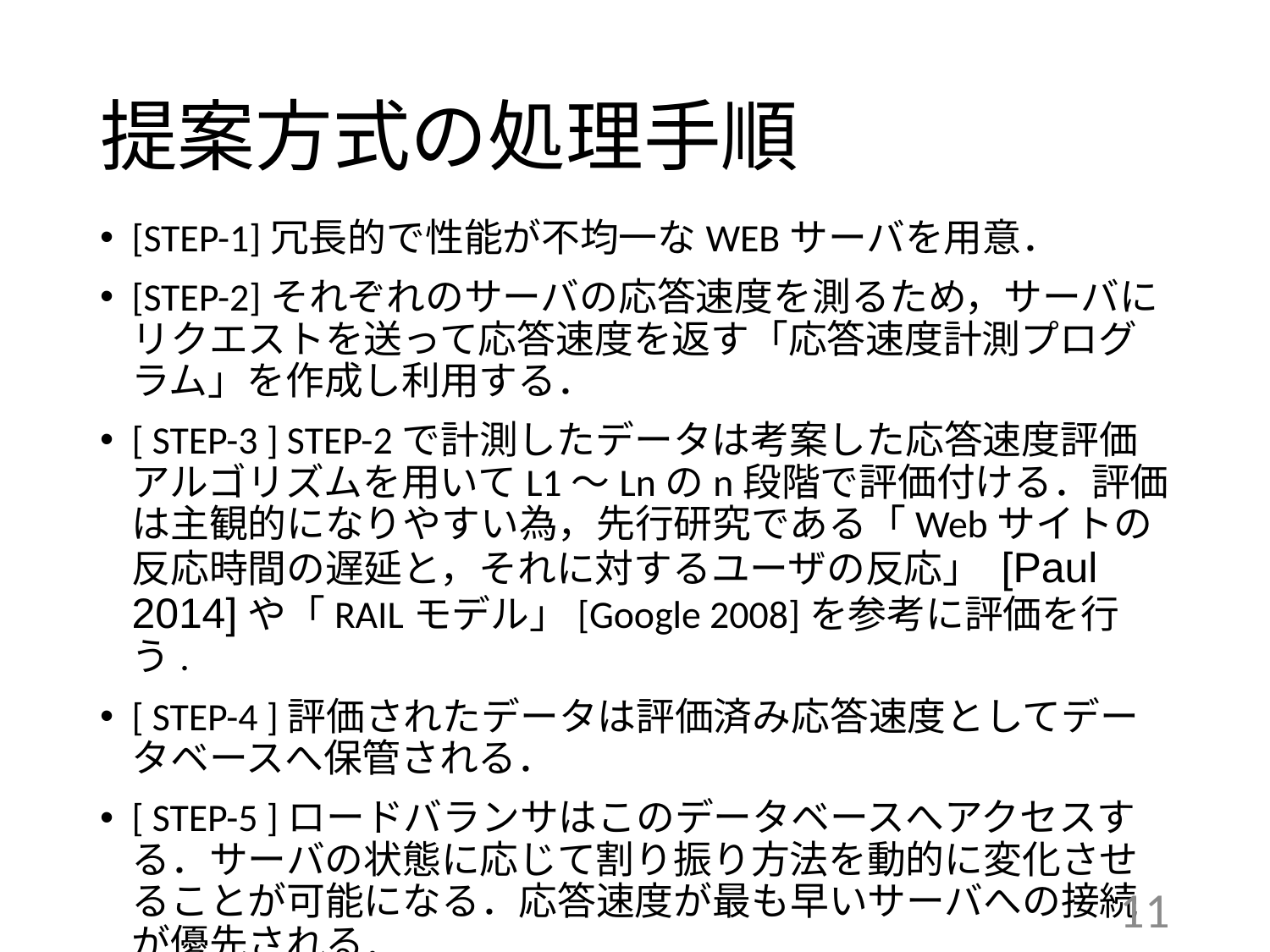

# 提案方式の処理手順
[STEP-1]冗長的で性能が不均一なWEBサーバを用意．
[STEP-2]それぞれのサーバの応答速度を測るため，サーバにリクエストを送って応答速度を返す「応答速度計測プログラム」を作成し利用する．
[ STEP-3 ] STEP-2で計測したデータは考案した応答速度評価アルゴリズムを用いてL1～Lnのn段階で評価付ける．評価は主観的になりやすい為，先行研究である「Webサイトの反応時間の遅延と，それに対するユーザの反応」 [Paul 2014]や「RAILモデル」[Google 2008]を参考に評価を行う.
[ STEP-4 ]評価されたデータは評価済み応答速度としてデータベースへ保管される．
[ STEP-5 ]ロードバランサはこのデータベースへアクセスする．サーバの状態に応じて割り振り方法を動的に変化させることが可能になる．応答速度が最も早いサーバへの接続が優先される．
11